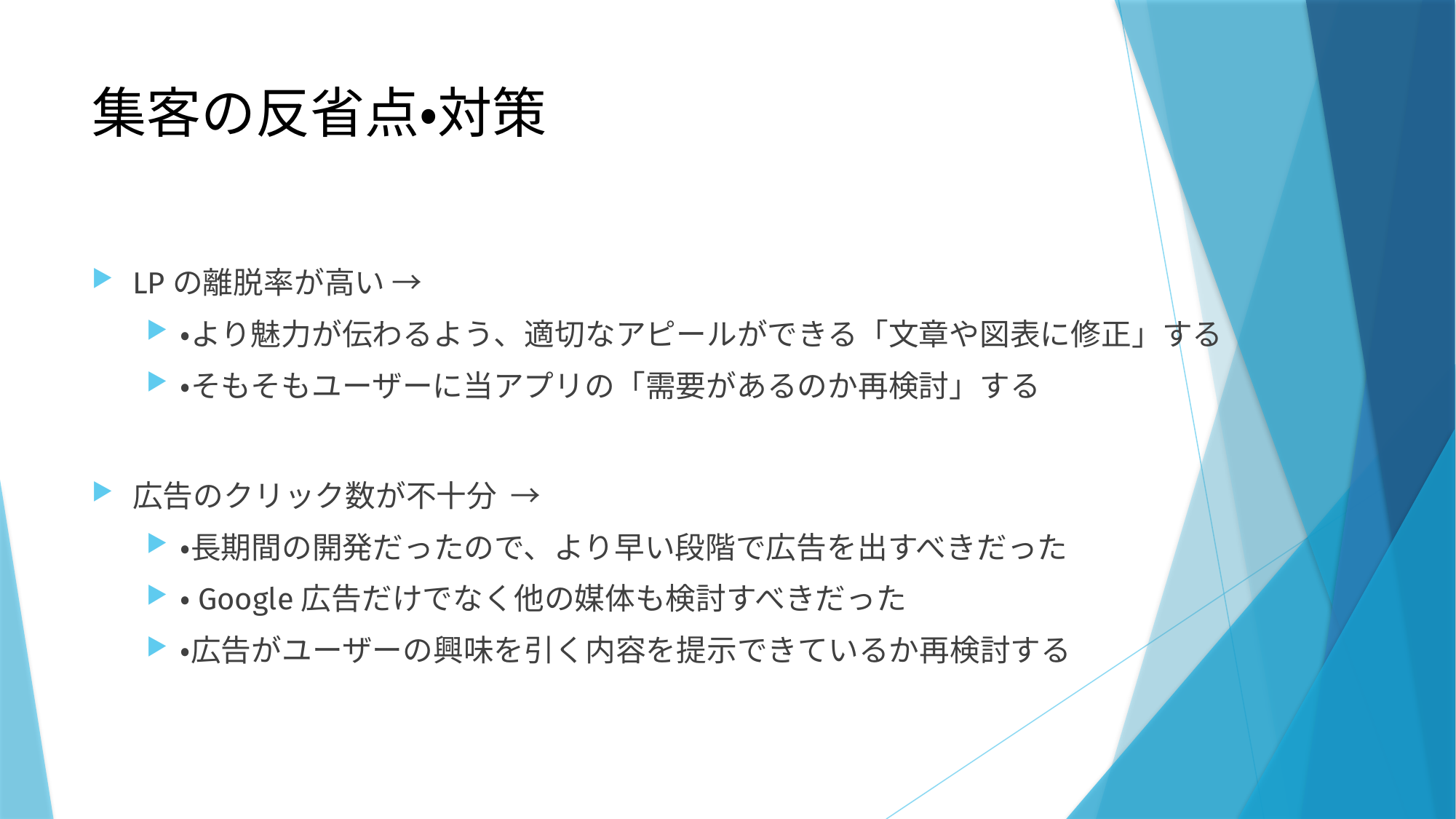

# 集客の反省点・対策
LPの離脱率が高い →
・より魅力が伝わるよう、適切なアピールができる「文章や図表に修正」する
・そもそもユーザーに当アプリの「需要があるのか再検討」する

広告のクリック数が不十分  →
・長期間の開発だったので、より早い段階で広告を出すべきだった
・Google広告だけでなく他の媒体も検討すべきだった
・広告がユーザーの興味を引く内容を提示できているか再検討する